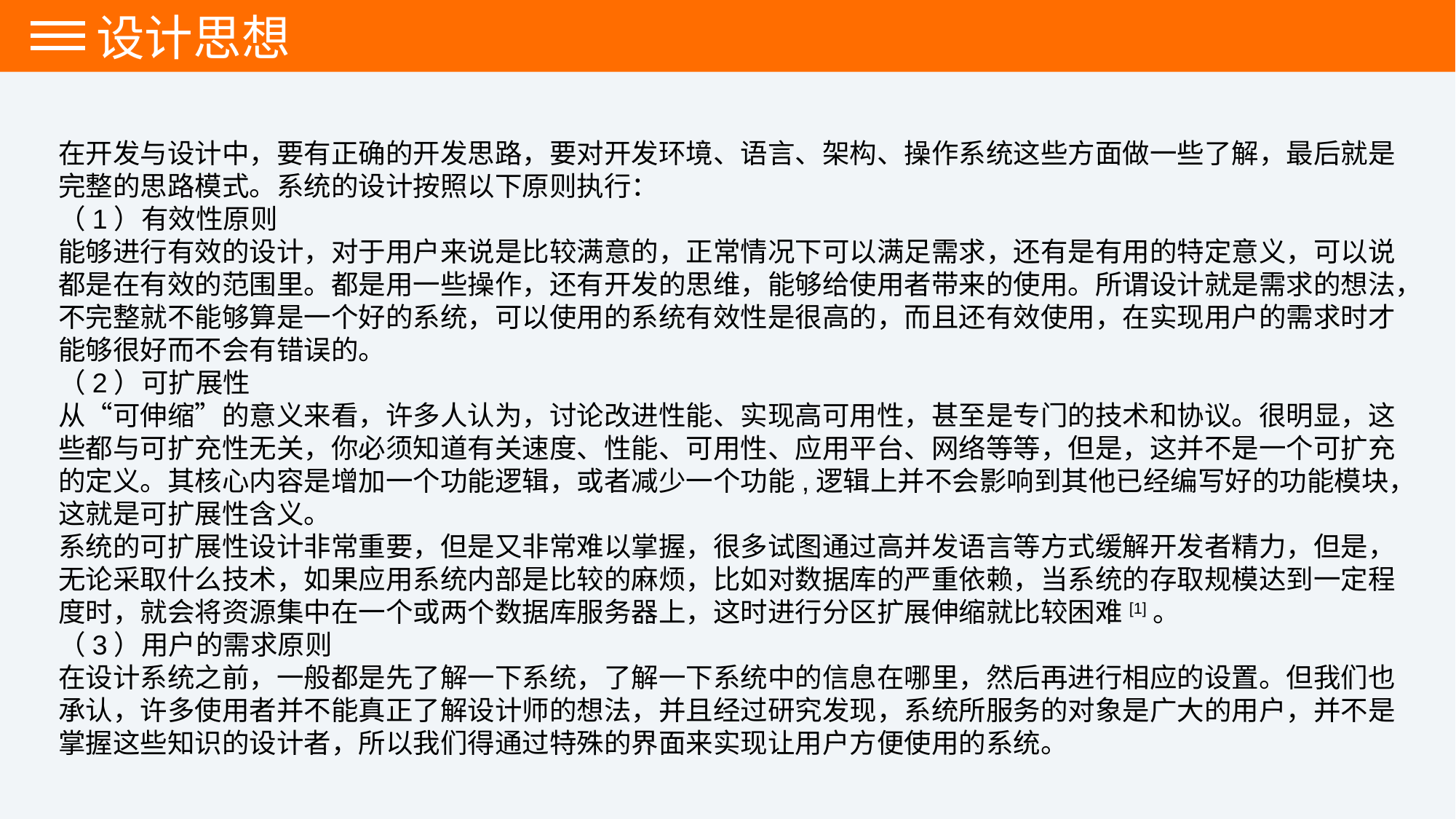

设计思想
在开发与设计中，要有正确的开发思路，要对开发环境、语言、架构、操作系统这些方面做一些了解，最后就是完整的思路模式。系统的设计按照以下原则执行：
（1）有效性原则
能够进行有效的设计，对于用户来说是比较满意的，正常情况下可以满足需求，还有是有用的特定意义，可以说都是在有效的范围里。都是用一些操作，还有开发的思维，能够给使用者带来的使用。所谓设计就是需求的想法，不完整就不能够算是一个好的系统，可以使用的系统有效性是很高的，而且还有效使用，在实现用户的需求时才能够很好而不会有错误的。
（2）可扩展性
从“可伸缩”的意义来看，许多人认为，讨论改进性能、实现高可用性，甚至是专门的技术和协议。很明显，这些都与可扩充性无关，你必须知道有关速度、性能、可用性、应用平台、网络等等，但是，这并不是一个可扩充的定义。其核心内容是增加一个功能逻辑，或者减少一个功能,逻辑上并不会影响到其他已经编写好的功能模块，这就是可扩展性含义。
系统的可扩展性设计非常重要，但是又非常难以掌握，很多试图通过高并发语言等方式缓解开发者精力，但是，无论采取什么技术，如果应用系统内部是比较的麻烦，比如对数据库的严重依赖，当系统的存取规模达到一定程度时，就会将资源集中在一个或两个数据库服务器上，这时进行分区扩展伸缩就比较困难[1]。
（3）用户的需求原则
在设计系统之前，一般都是先了解一下系统，了解一下系统中的信息在哪里，然后再进行相应的设置。但我们也承认，许多使用者并不能真正了解设计师的想法，并且经过研究发现，系统所服务的对象是广大的用户，并不是掌握这些知识的设计者，所以我们得通过特殊的界面来实现让用户方便使用的系统。